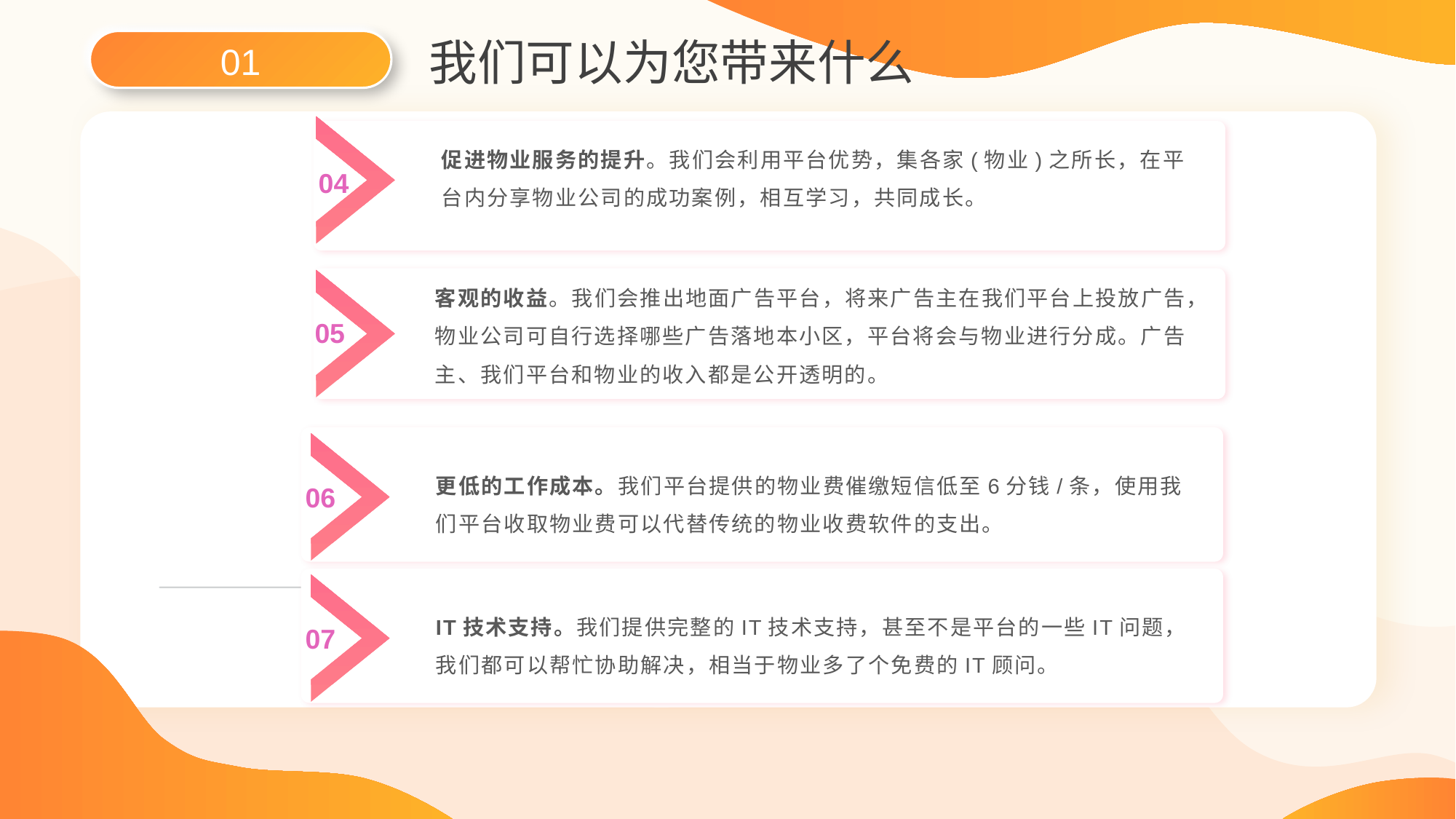

我们可以为您带来什么
01

促进物业服务的提升。我们会利用平台优势，集各家(物业)之所长，在平台内分享物业公司的成功案例，相互学习，共同成长。

内容
概述
04

客观的收益。我们会推出地面广告平台，将来广告主在我们平台上投放广告，物业公司可自行选择哪些广告落地本小区，平台将会与物业进行分成。广告主、我们平台和物业的收入都是公开透明的。

05
内容
概述

更低的工作成本。我们平台提供的物业费催缴短信低至6分钱/条，使用我们平台收取物业费可以代替传统的物业收费软件的支出。

内容
概述
06

IT技术支持。我们提供完整的IT技术支持，甚至不是平台的一些IT问题，我们都可以帮忙协助解决，相当于物业多了个免费的IT顾问。

内容
概述
07